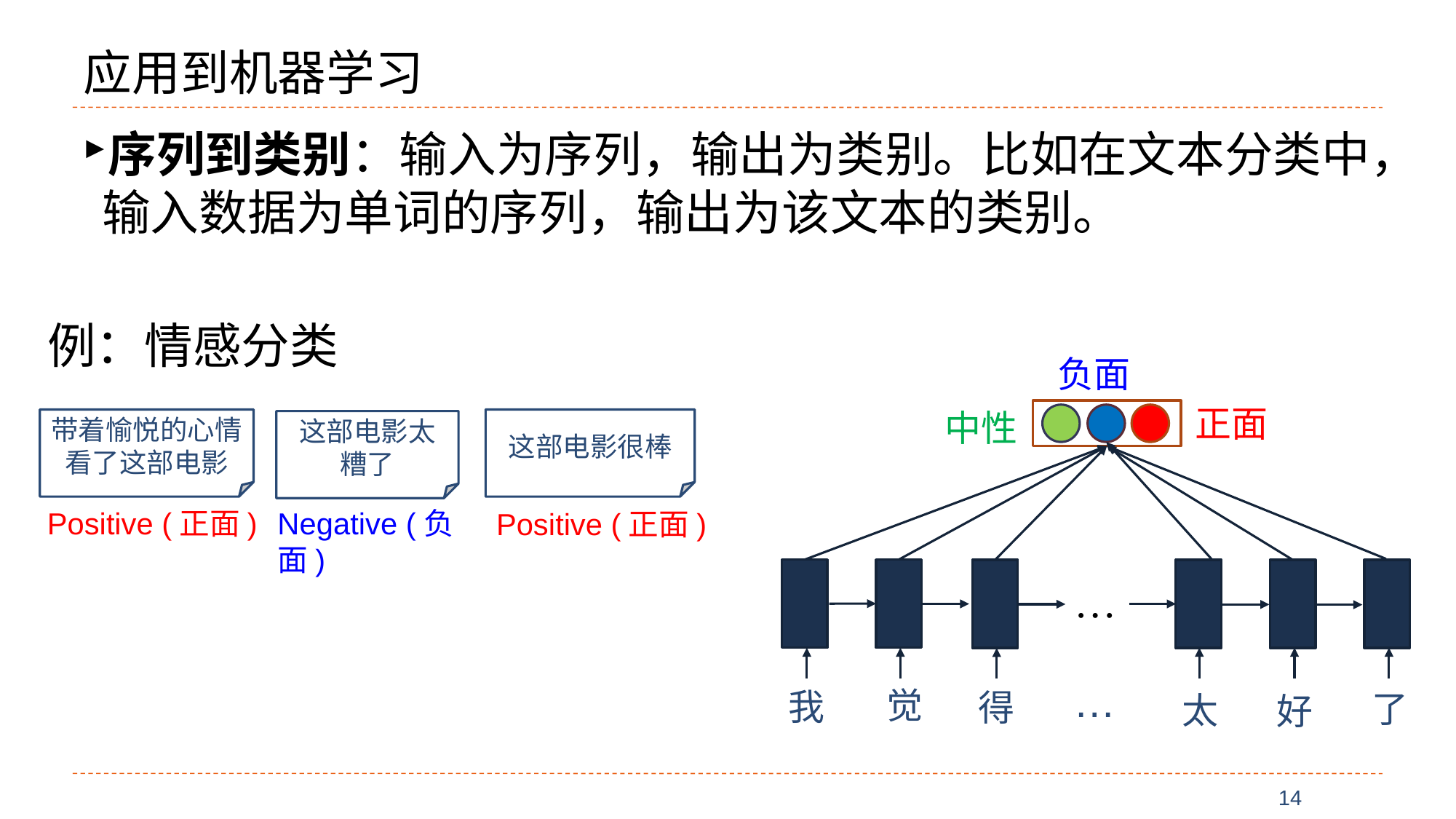

# 应用到机器学习
序列到类别：输入为序列，输出为类别。比如在文本分类中，输入数据为单词的序列，输出为该文本的类别。
例：情感分类
负面

正面
中性

…
…
觉
我
得
了
太
好
带着愉悦的心情看了这部电影
这部电影很棒
这部电影太糟了
Negative (负面)
Positive (正面)
Positive (正面)